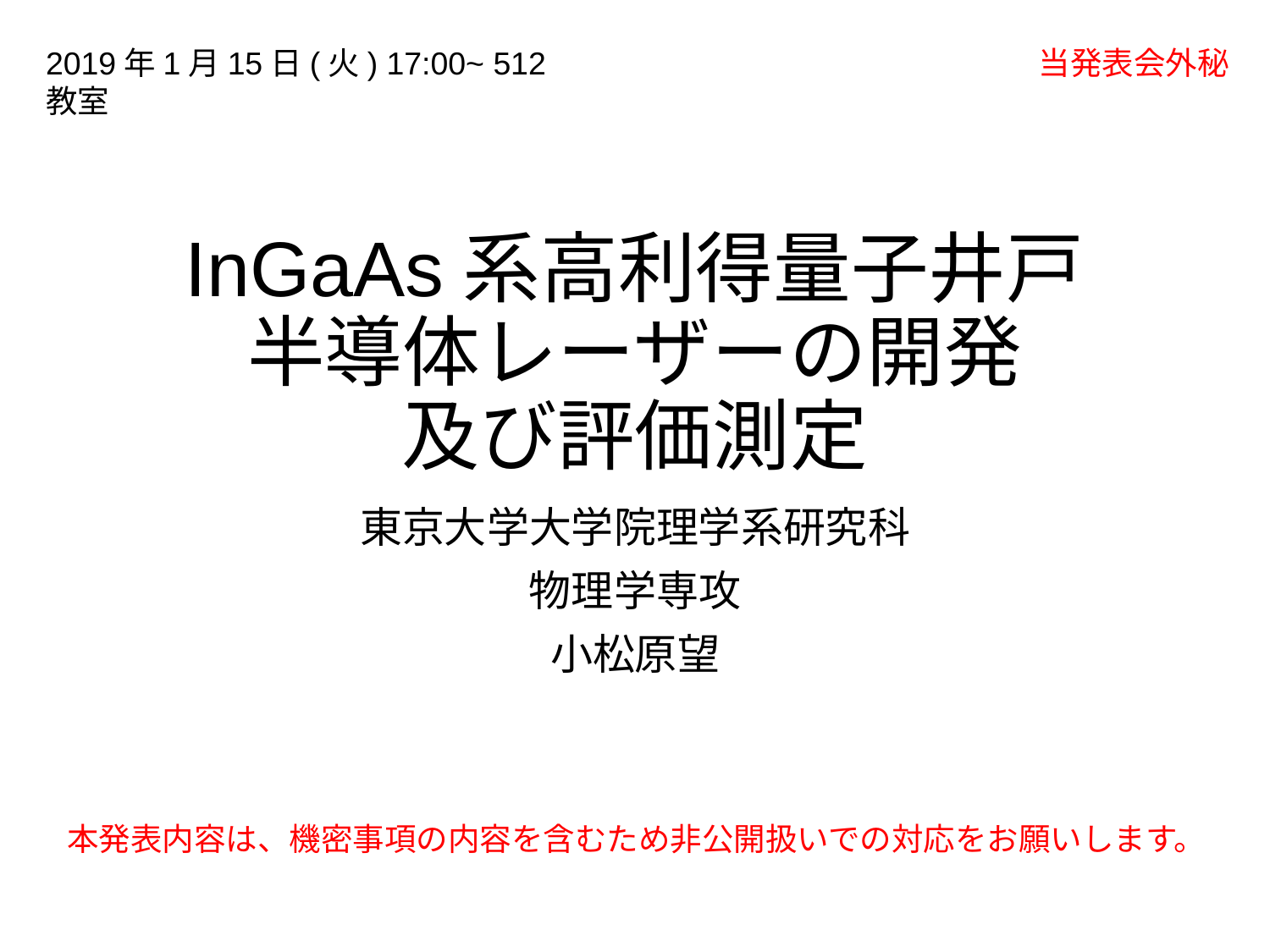

当発表会外秘
2019年1月15日(火) 17:00~ 512教室
# InGaAs系高利得量子井戸半導体レーザーの開発 及び評価測定
東京大学大学院理学系研究科
物理学専攻
小松原望
本発表内容は、機密事項の内容を含むため非公開扱いでの対応をお願いします。